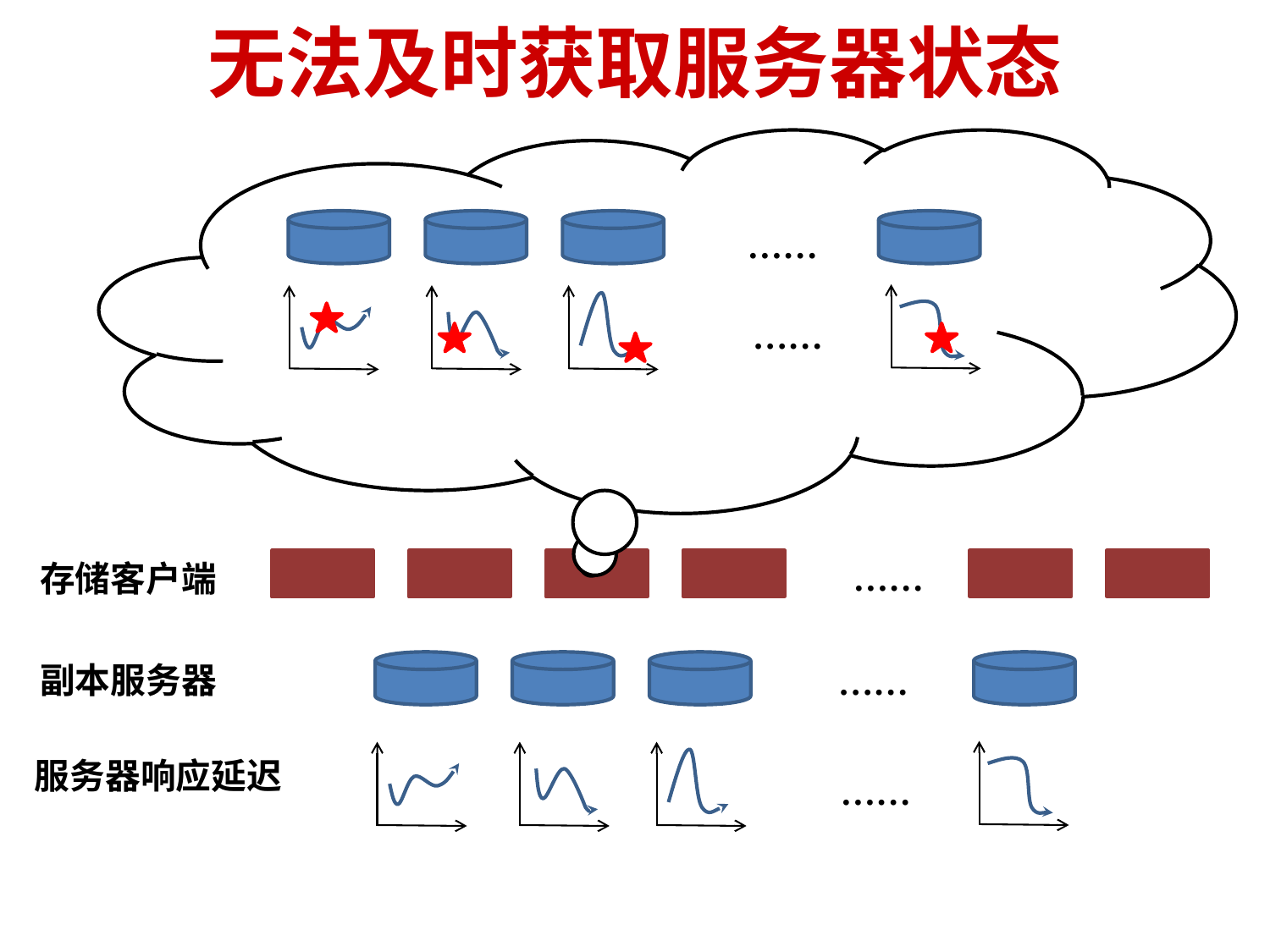

# 无法及时获取服务器状态

……

……

……

存储客户端

副本服务器

……

服务器响应延迟
……